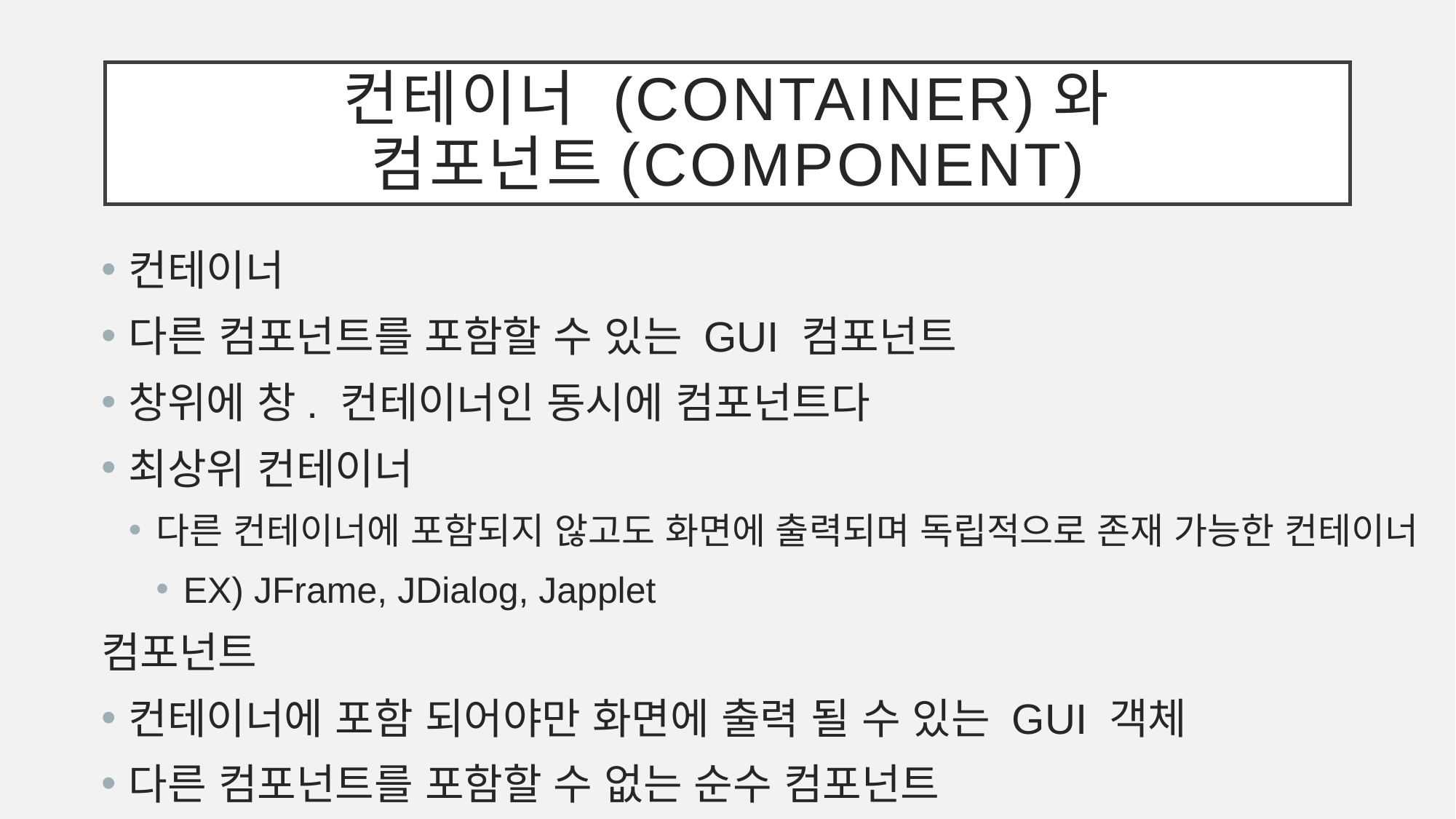

# 컨테이너 (container)와 컴포넌트(Component)
컨테이너
다른 컴포넌트를 포함할 수 있는 GUI 컴포넌트
창위에 창. 컨테이너인 동시에 컴포넌트다
최상위 컨테이너
다른 컨테이너에 포함되지 않고도 화면에 출력되며 독립적으로 존재 가능한 컨테이너
EX) JFrame, JDialog, Japplet
컴포넌트
컨테이너에 포함 되어야만 화면에 출력 될 수 있는 GUI 객체
다른 컴포넌트를 포함할 수 없는 순수 컴포넌트